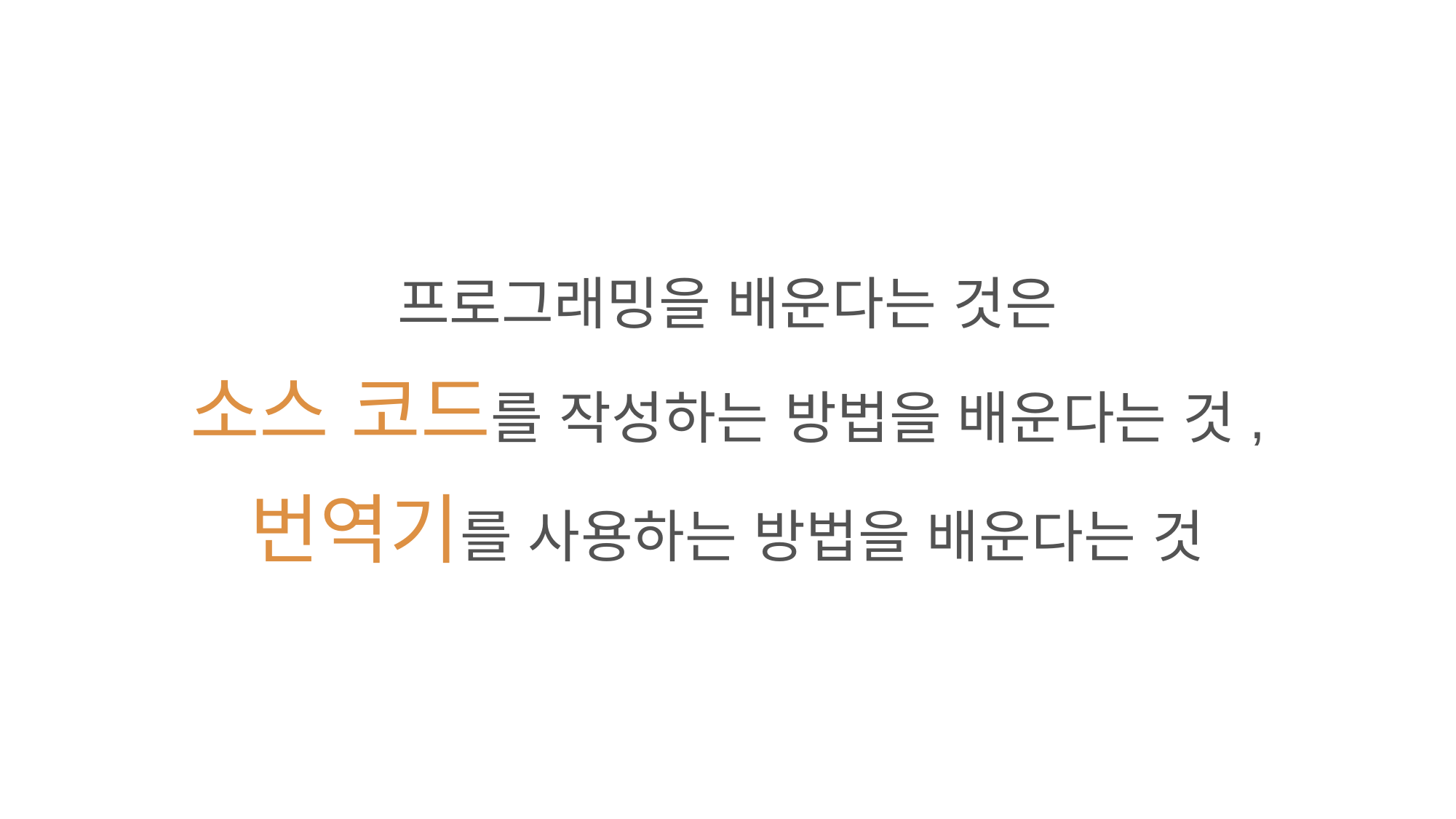

프로그래밍을 배운다는 것은
소스 코드를 작성하는 방법을 배운다는 것,
번역기를 사용하는 방법을 배운다는 것